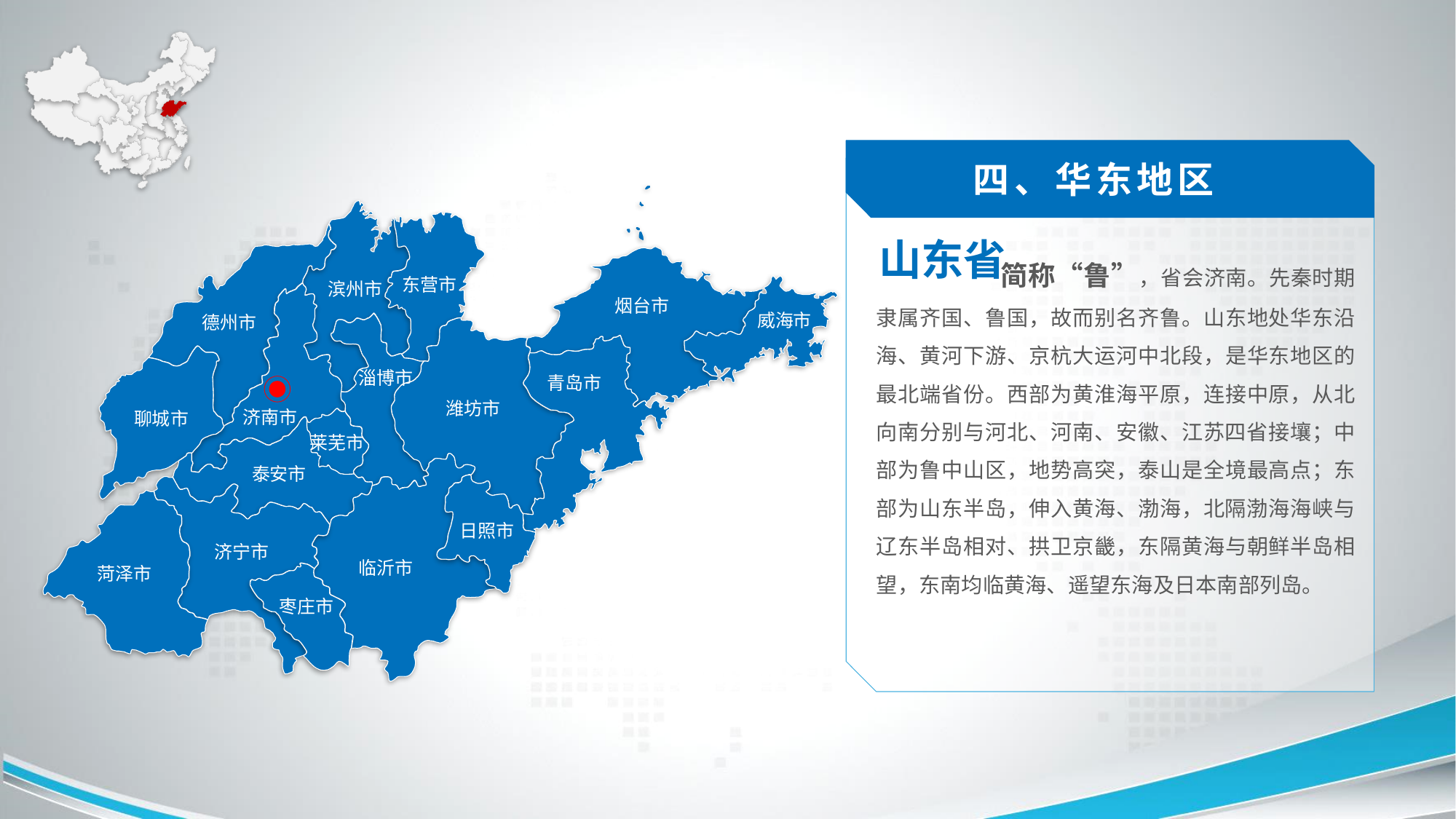

四、华东地区

山东省
                       简称“鲁”，省会济南。先秦时期隶属齐国、鲁国，故而别名齐鲁。山东地处华东沿海、黄河下游、京杭大运河中北段，是华东地区的最北端省份。西部为黄淮海平原，连接中原，从北向南分别与河北、河南、安徽、江苏四省接壤；中部为鲁中山区，地势高突，泰山是全境最高点；东部为山东半岛，伸入黄海、渤海，北隔渤海海峡与辽东半岛相对、拱卫京畿，东隔黄海与朝鲜半岛相望，东南均临黄海、遥望东海及日本南部列岛。

东营市
滨州市
烟台市
威海市
德州市
淄博市
青岛市
潍坊市
济南市
聊城市
莱芜市
泰安市
日照市
济宁市
临沂市
菏泽市
枣庄市